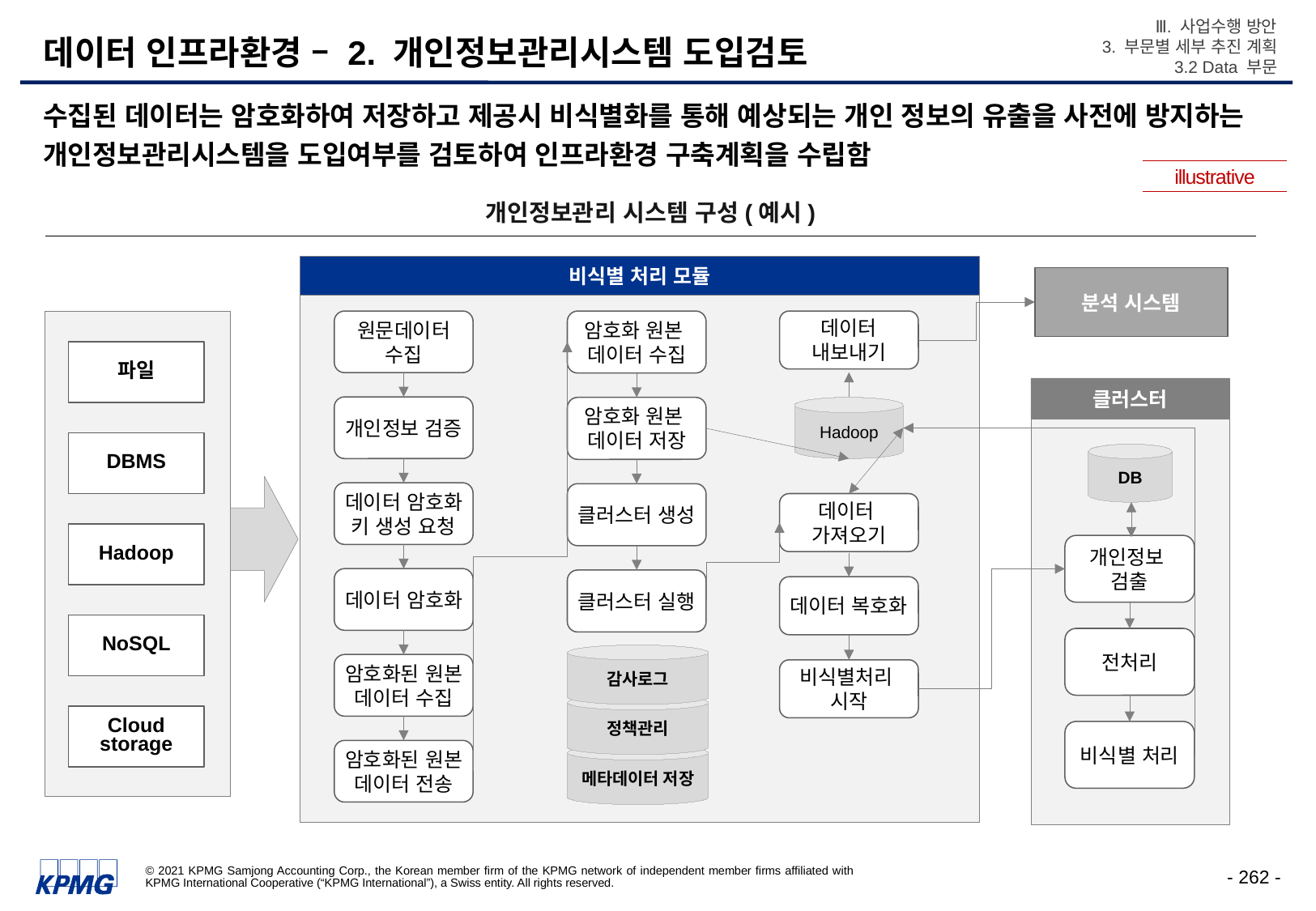

Ⅲ. 사업수행 방안
3. 부문별 세부 추진 계획
3.2 Data 부문
# 데이터 인프라환경 – 2. 개인정보관리시스템 도입검토
수집된 데이터는 암호화하여 저장하고 제공시 비식별화를 통해 예상되는 개인 정보의 유출을 사전에 방지하는 개인정보관리시스템을 도입여부를 검토하여 인프라환경 구축계획을 수립함
illustrative
개인정보관리 시스템 구성(예시)
비식별 처리 모듈
분석 시스템

암호화 원본
데이터 수집
원문데이터
수집
데이터
내보내기
파일
클러스터
개인정보 검증
암호화 원본
데이터 저장
Hadoop

DBMS
DB
데이터 암호화
키 생성 요청
클러스터 생성
데이터
가져오기

Hadoop
개인정보
검출
데이터 암호화
클러스터 실행
데이터 복호화
NoSQL
전처리
감사로그
정책관리
메타데이터 저장
암호화된 원본 데이터 수집
비식별처리
시작
Cloud storage
비식별 처리
암호화된 원본 데이터 전송